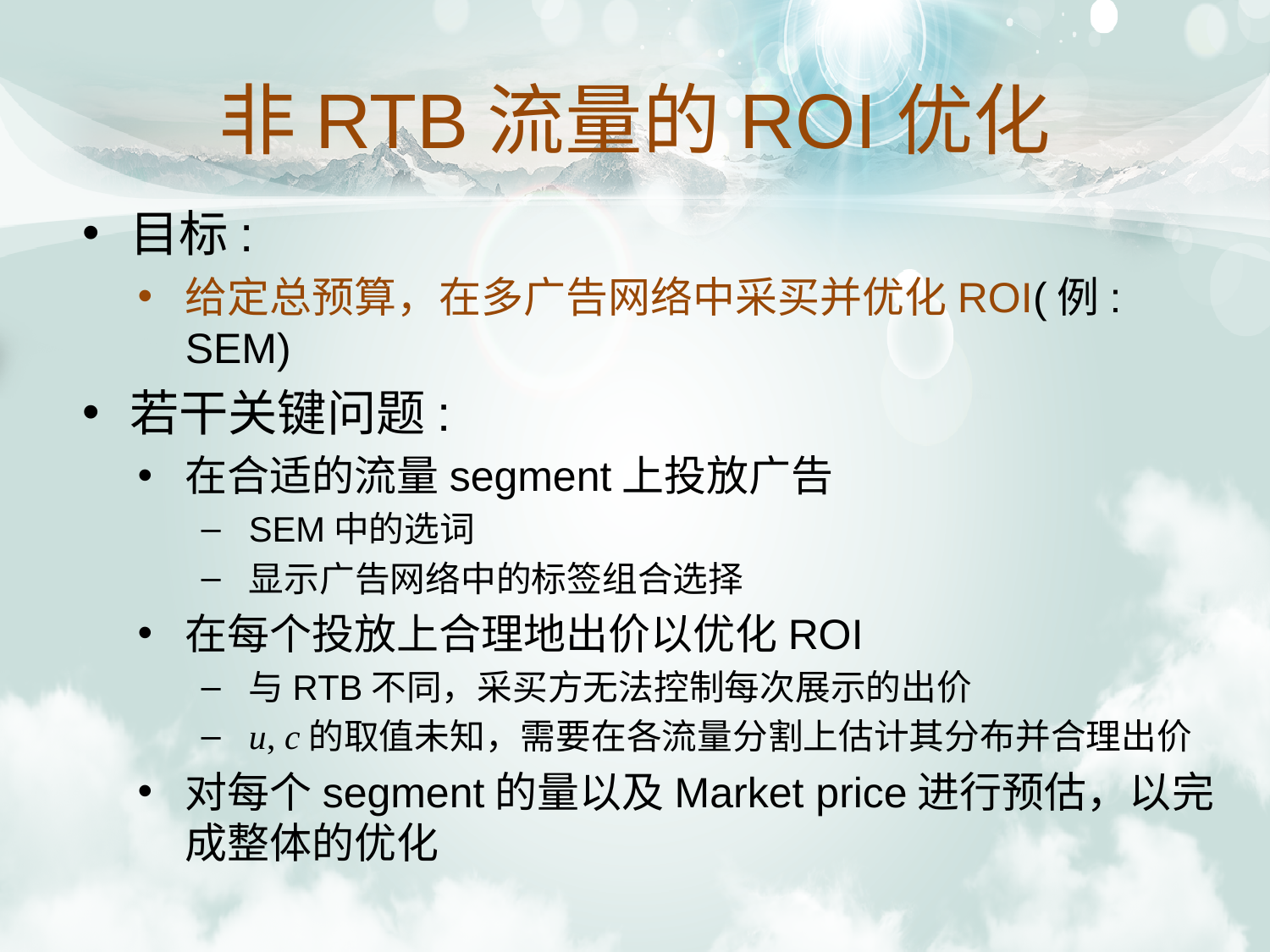

# 非RTB流量的ROI优化
目标:
给定总预算，在多广告网络中采买并优化ROI(例: SEM)
若干关键问题:
在合适的流量segment上投放广告
SEM中的选词
显示广告网络中的标签组合选择
在每个投放上合理地出价以优化ROI
与RTB不同，采买方无法控制每次展示的出价
u, c的取值未知，需要在各流量分割上估计其分布并合理出价
对每个segment的量以及Market price进行预估，以完成整体的优化